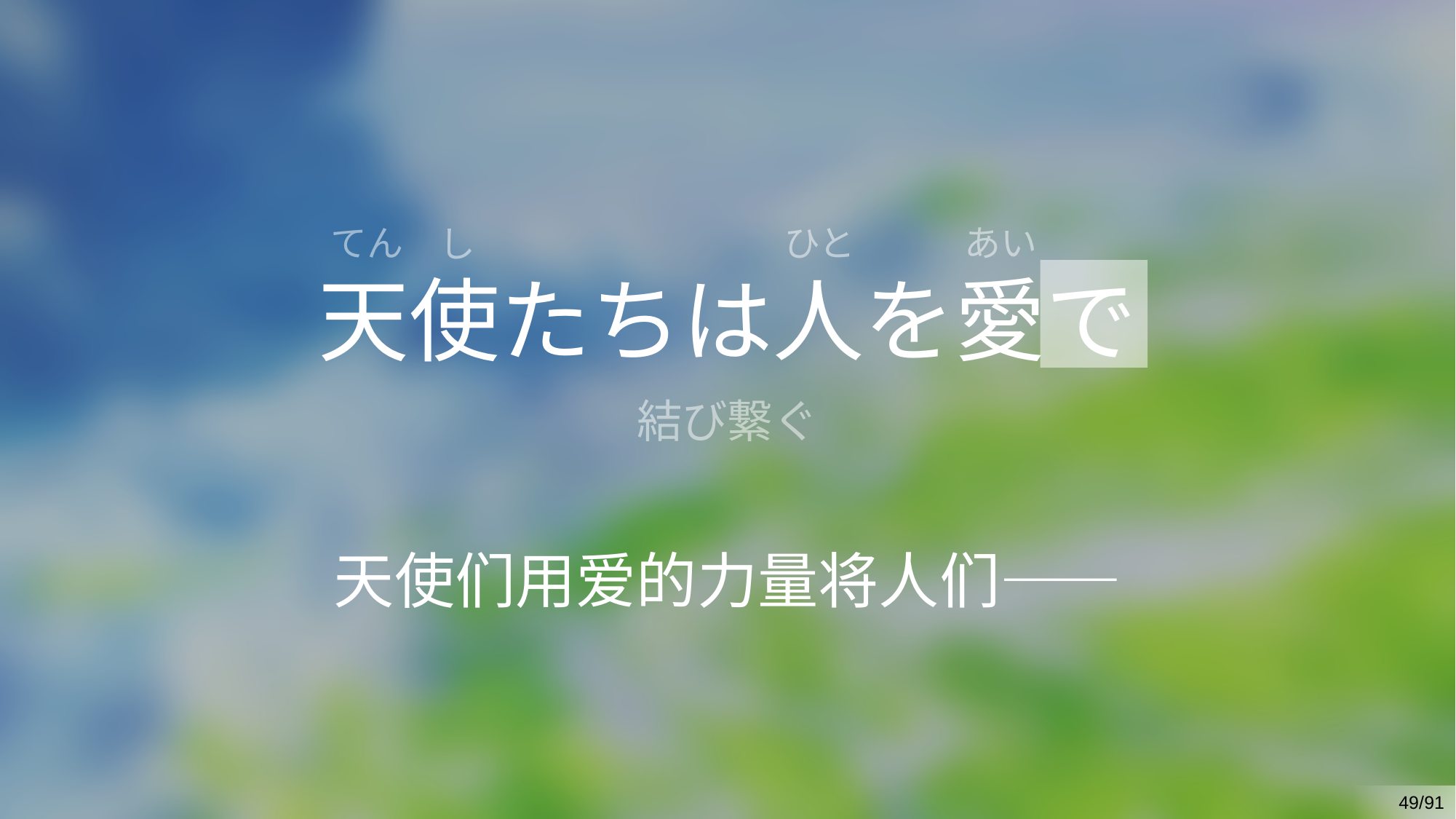

あい
てん
ひと
し
天使たちは人を愛で

結び繋ぐ
天使们用爱的力量将人们——